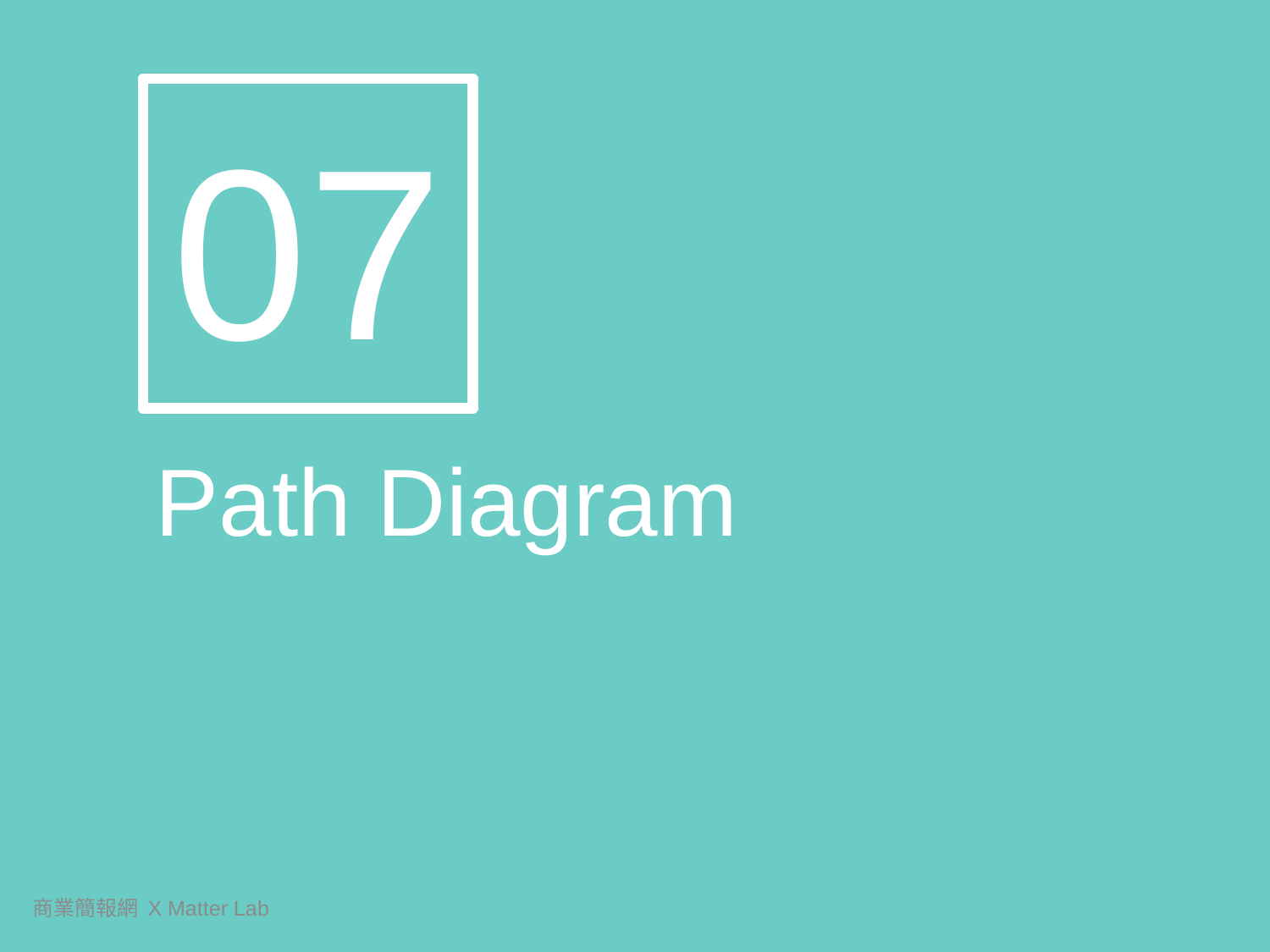

07
Path Diagram
商業簡報網 X Matter Lab
156